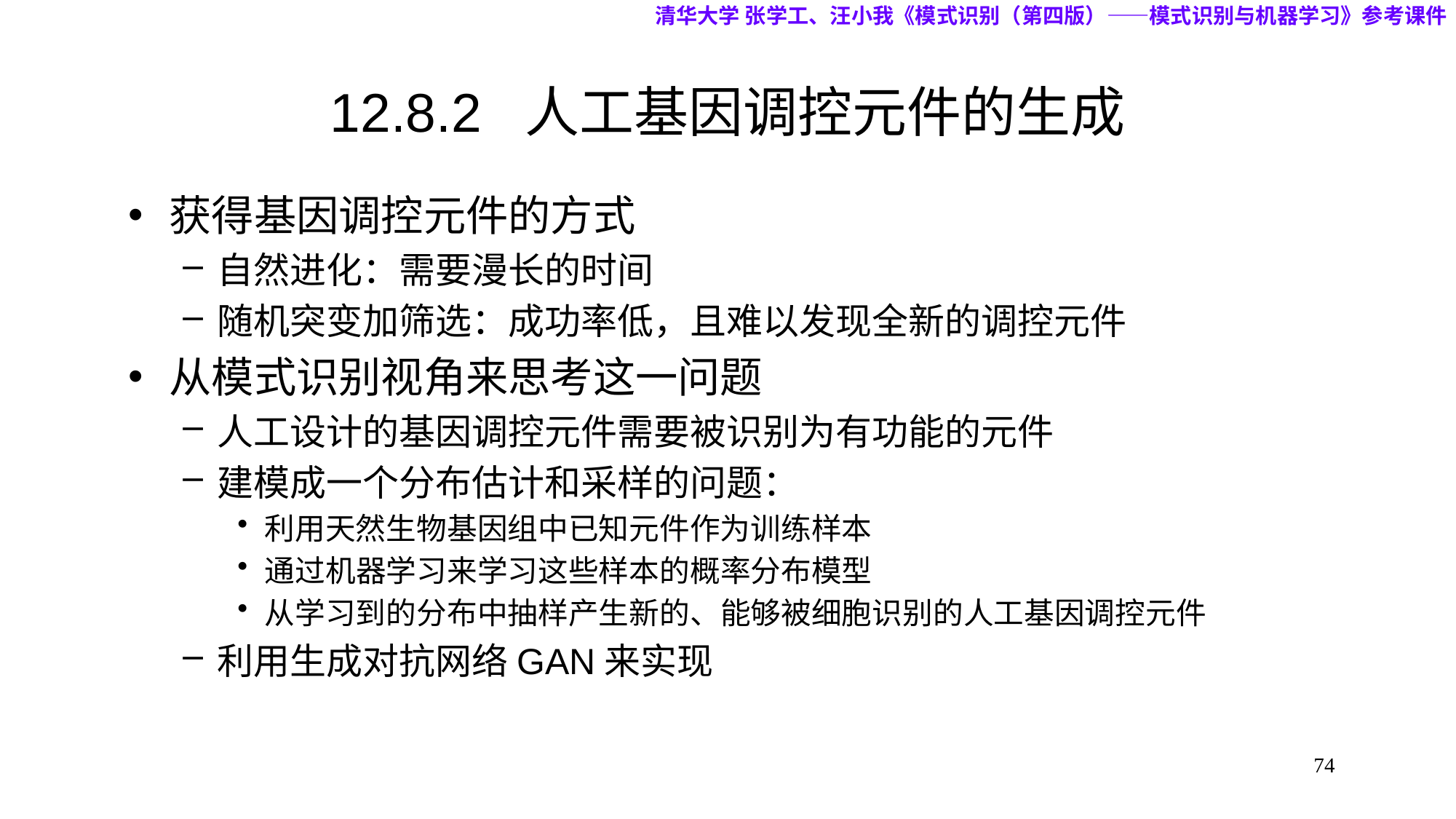

清华大学 张学工、汪小我《模式识别（第四版）——模式识别与机器学习》参考课件
# 12.8.2  人工基因调控元件的生成
获得基因调控元件的方式
自然进化：需要漫长的时间
随机突变加筛选：成功率低，且难以发现全新的调控元件
从模式识别视角来思考这一问题
人工设计的基因调控元件需要被识别为有功能的元件
建模成一个分布估计和采样的问题：
利用天然生物基因组中已知元件作为训练样本
通过机器学习来学习这些样本的概率分布模型
从学习到的分布中抽样产生新的、能够被细胞识别的人工基因调控元件
利用生成对抗网络GAN来实现
74